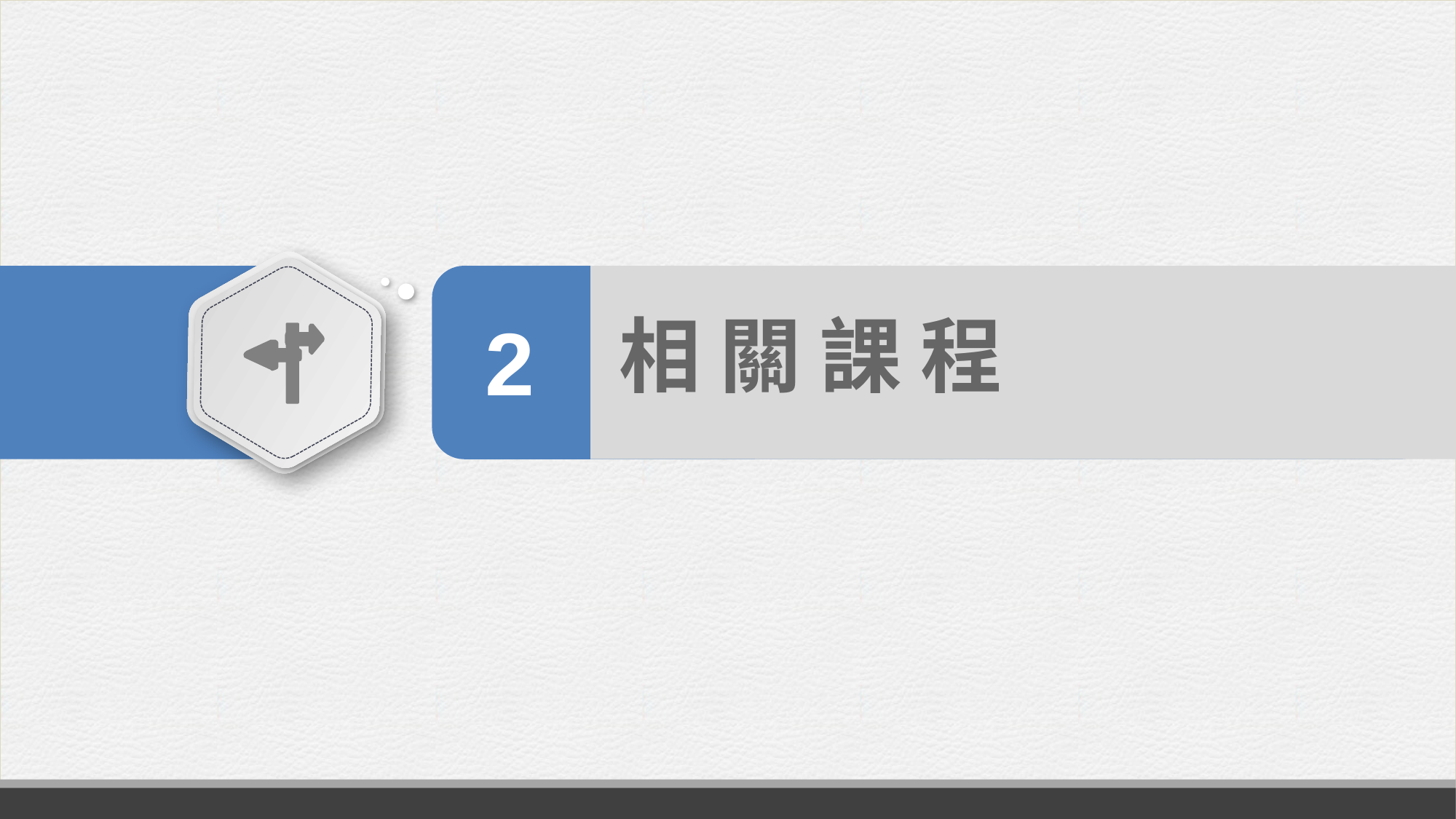

2
相 關 課 程
自 我 簡 介